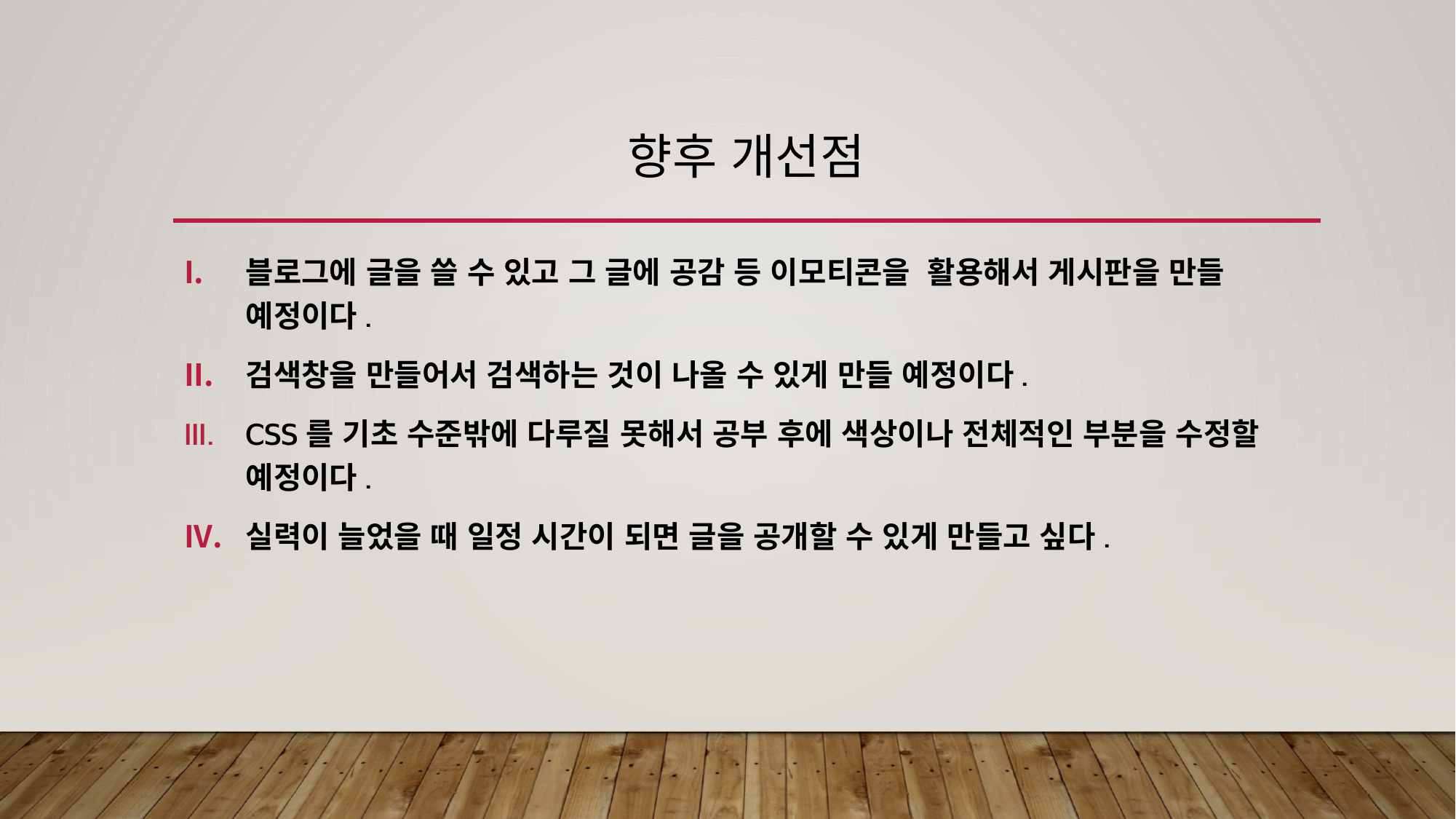

# 향후 개선점
블로그에 글을 쓸 수 있고 그 글에 공감 등 이모티콘을  활용해서 게시판을 만들 예정이다.
검색창을 만들어서 검색하는 것이 나올 수 있게 만들 예정이다.
CSS를 기초 수준밖에 다루질 못해서 공부 후에 색상이나 전체적인 부분을 수정할 예정이다.
실력이 늘었을 때 일정 시간이 되면 글을 공개할 수 있게 만들고 싶다.